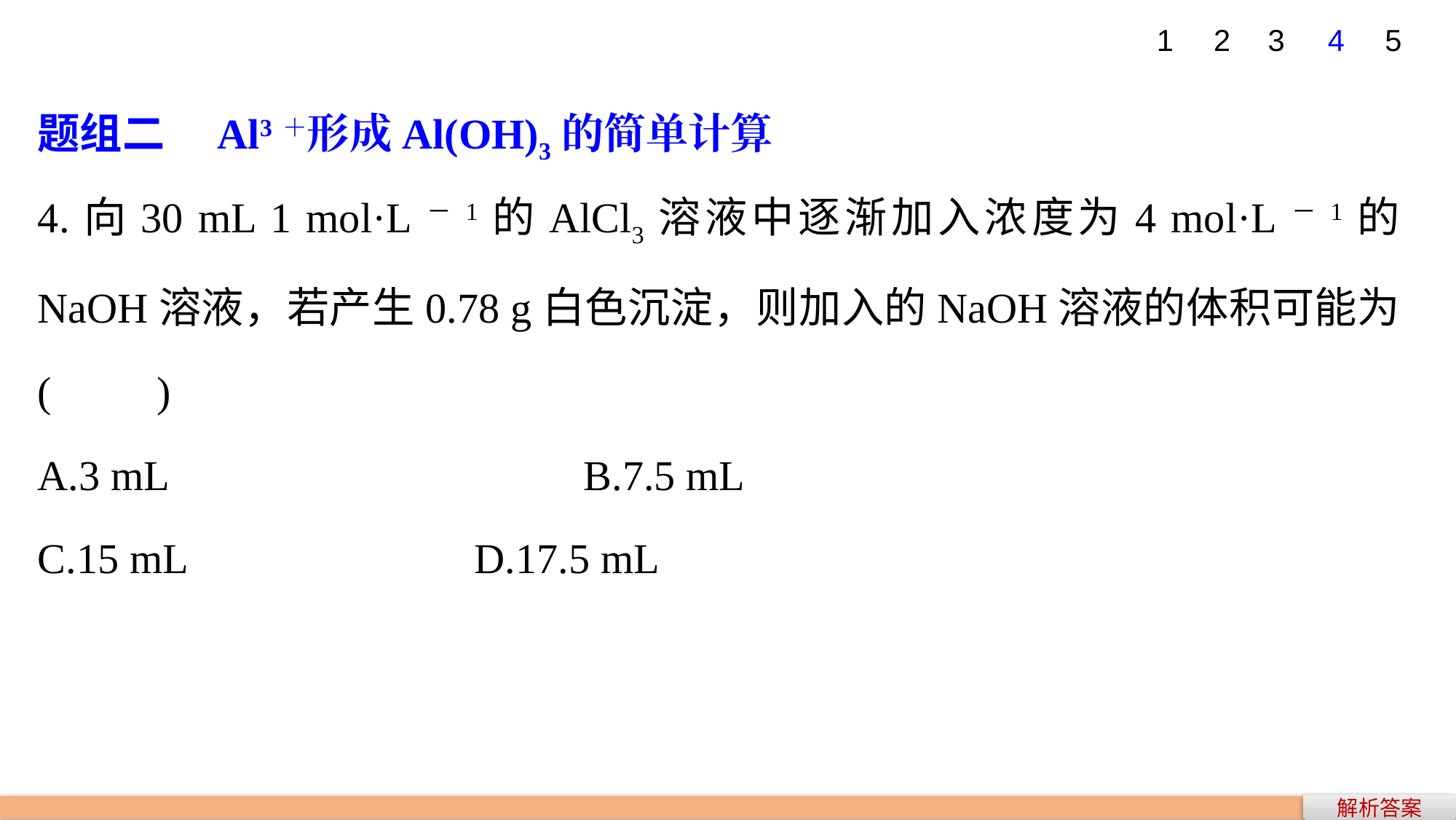

1
2
3
4
5
题组二　Al3＋形成Al(OH)3的简单计算
4.向30 mL 1 mol·L－1的AlCl3溶液中逐渐加入浓度为4 mol·L－1的NaOH溶液，若产生0.78 g白色沉淀，则加入的NaOH溶液的体积可能为(　　)
A.3 mL 				B.7.5 mL
C.15 mL  			D.17.5 mL
解析答案